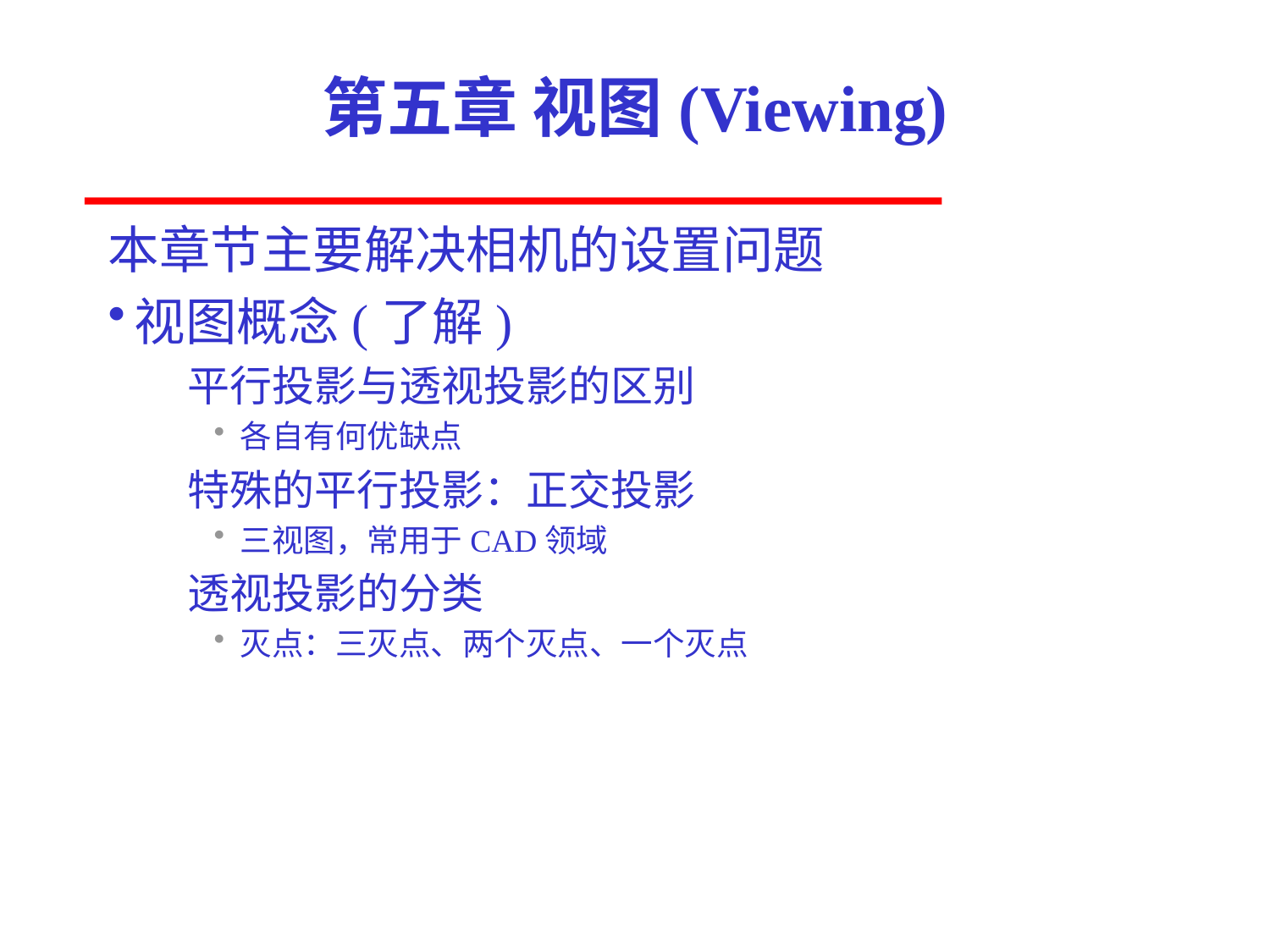

# 第五章 视图(Viewing)
本章节主要解决相机的设置问题
视图概念(了解)
平行投影与透视投影的区别
各自有何优缺点
特殊的平行投影：正交投影
三视图，常用于CAD领域
透视投影的分类
灭点：三灭点、两个灭点、一个灭点

2